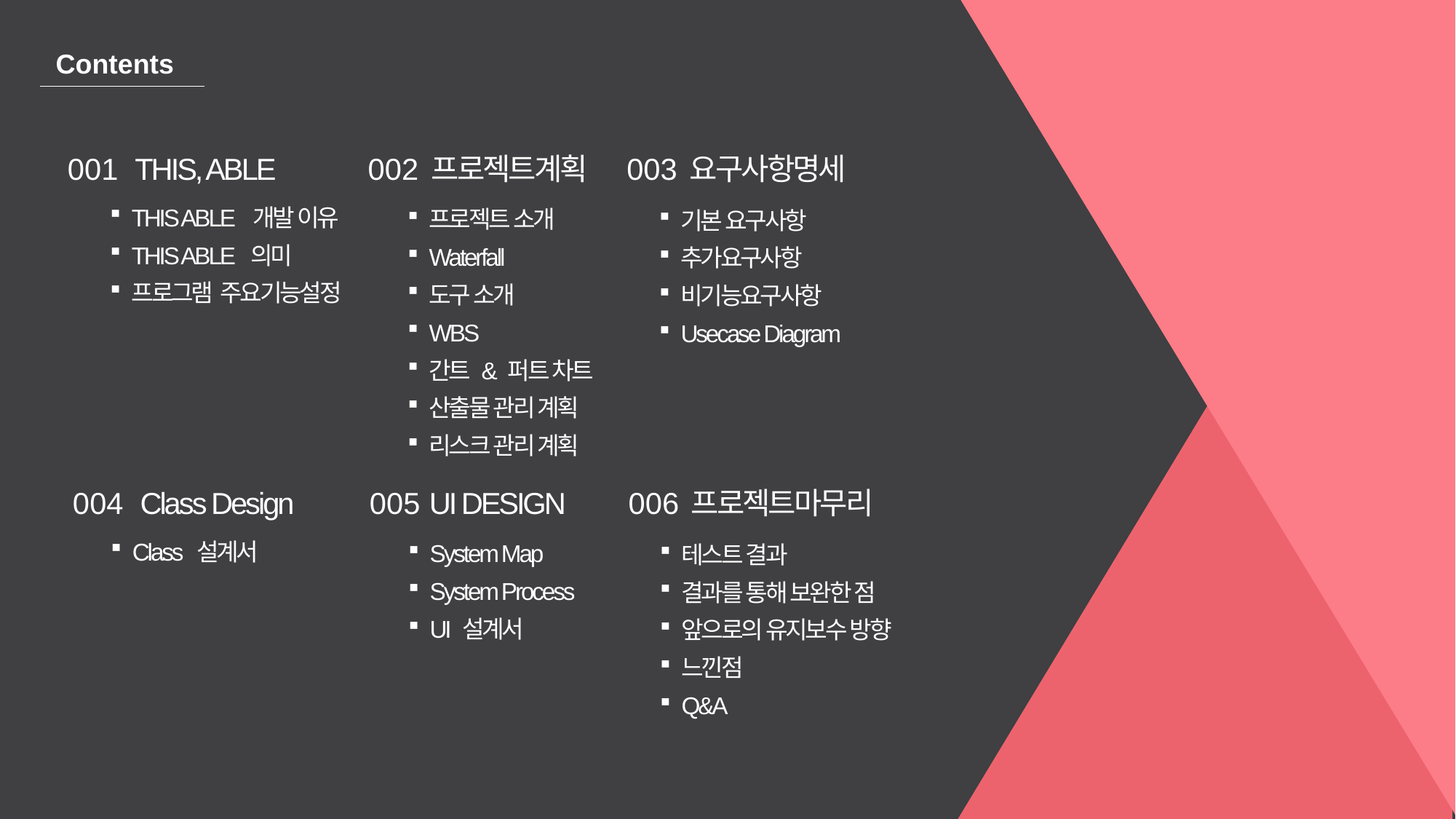

Contents
001
THIS, ABLE
002
프로젝트계획
003
요구사항명세
THIS ABLE  개발 이유
THIS ABLE  의미
프로그램  주요기능설정
프로젝트 소개
Waterfall
도구 소개
WBS
간트 & 퍼트 차트
산출물 관리 계획
리스크 관리 계획
기본 요구사항
추가요구사항
비기능요구사항
Usecase Diagram
004
Class Design
005
UI DESIGN
006
프로젝트마무리
Class 설계서
System Map
System Process
UI 설계서
테스트 결과
결과를 통해 보완한 점
앞으로의 유지보수 방향
느낀점
Q&A